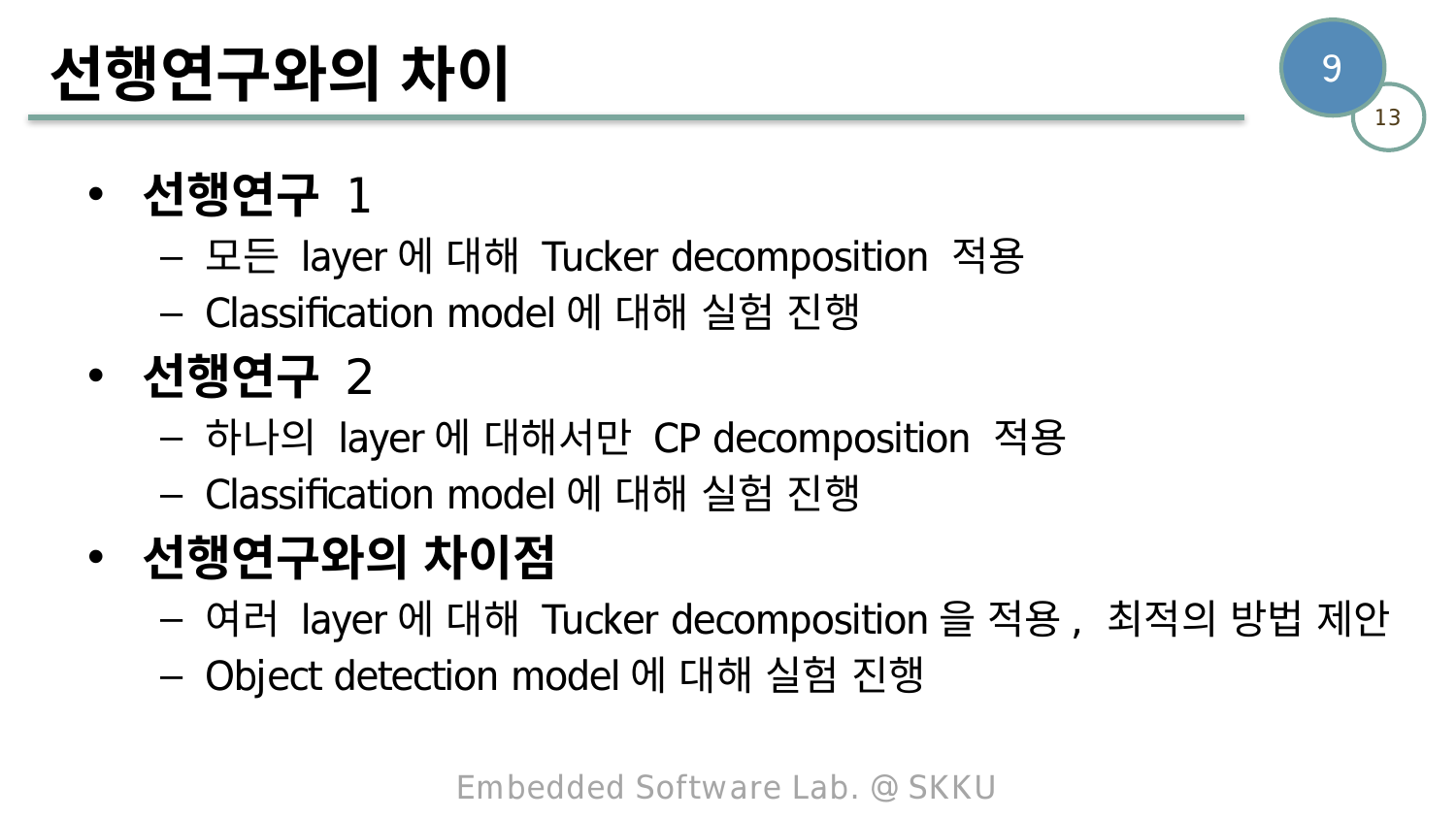

# 선행연구와의 차이
선행연구 1
모든 layer에 대해 Tucker decomposition 적용
Classification model에 대해 실험 진행
선행연구 2
하나의 layer에 대해서만 CP decomposition 적용
Classification model에 대해 실험 진행
선행연구와의 차이점
여러 layer에 대해 Tucker decomposition을 적용, 최적의 방법 제안
Object detection model에 대해 실험 진행